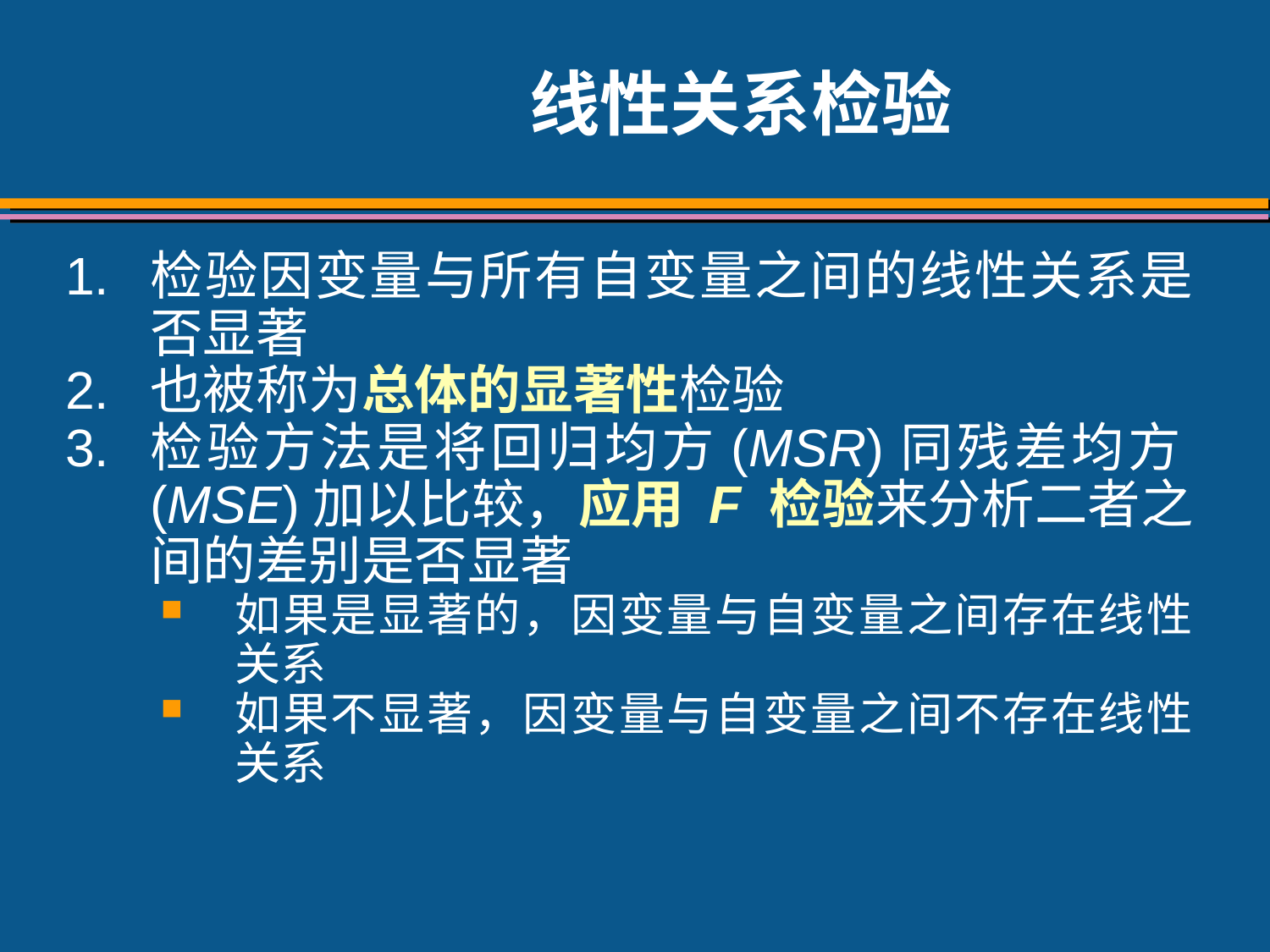

# 线性关系检验
检验因变量与所有自变量之间的线性关系是否显著
也被称为总体的显著性检验
检验方法是将回归均方(MSR)同残差均方(MSE)加以比较，应用 F 检验来分析二者之间的差别是否显著
如果是显著的，因变量与自变量之间存在线性关系
如果不显著，因变量与自变量之间不存在线性关系